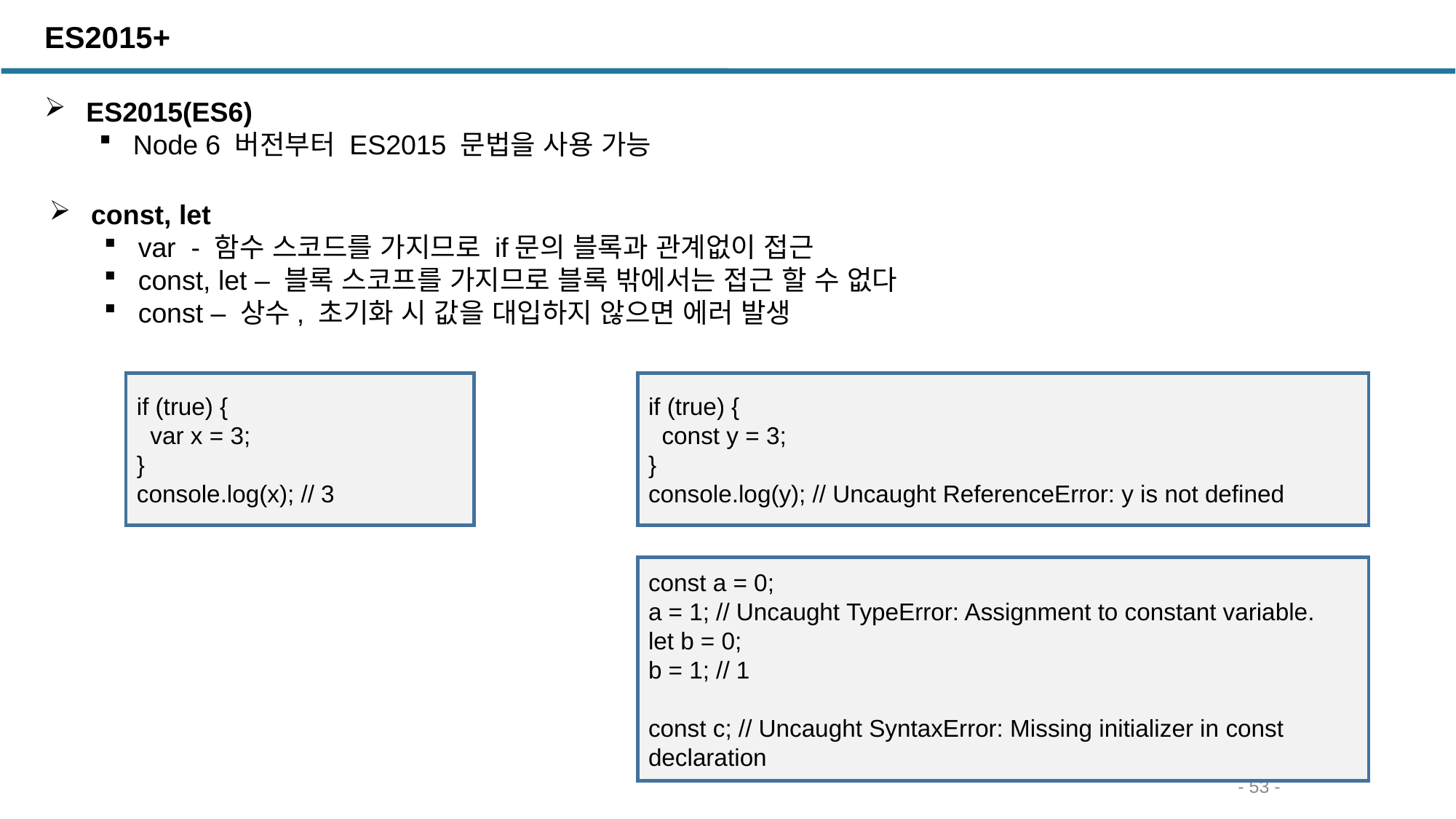

ES2015+
 ES2015(ES6)
Node 6 버전부터 ES2015 문법을 사용 가능

 const, let
var  - 함수 스코드를 가지므로 if문의 블록과 관계없이 접근
const, let – 블록 스코프를 가지므로 블록 밖에서는 접근 할 수 없다
const – 상수, 초기화 시 값을 대입하지 않으면 에러 발생

if (true) {
  var x = 3;
}
console.log(x); // 3
if (true) {
  const y = 3;
}
console.log(y); // Uncaught ReferenceError: y is not defined
const a = 0;
a = 1; // Uncaught TypeError: Assignment to constant variable.
let b = 0;
b = 1; // 1

const c; // Uncaught SyntaxError: Missing initializer in const declaration
- 53 -